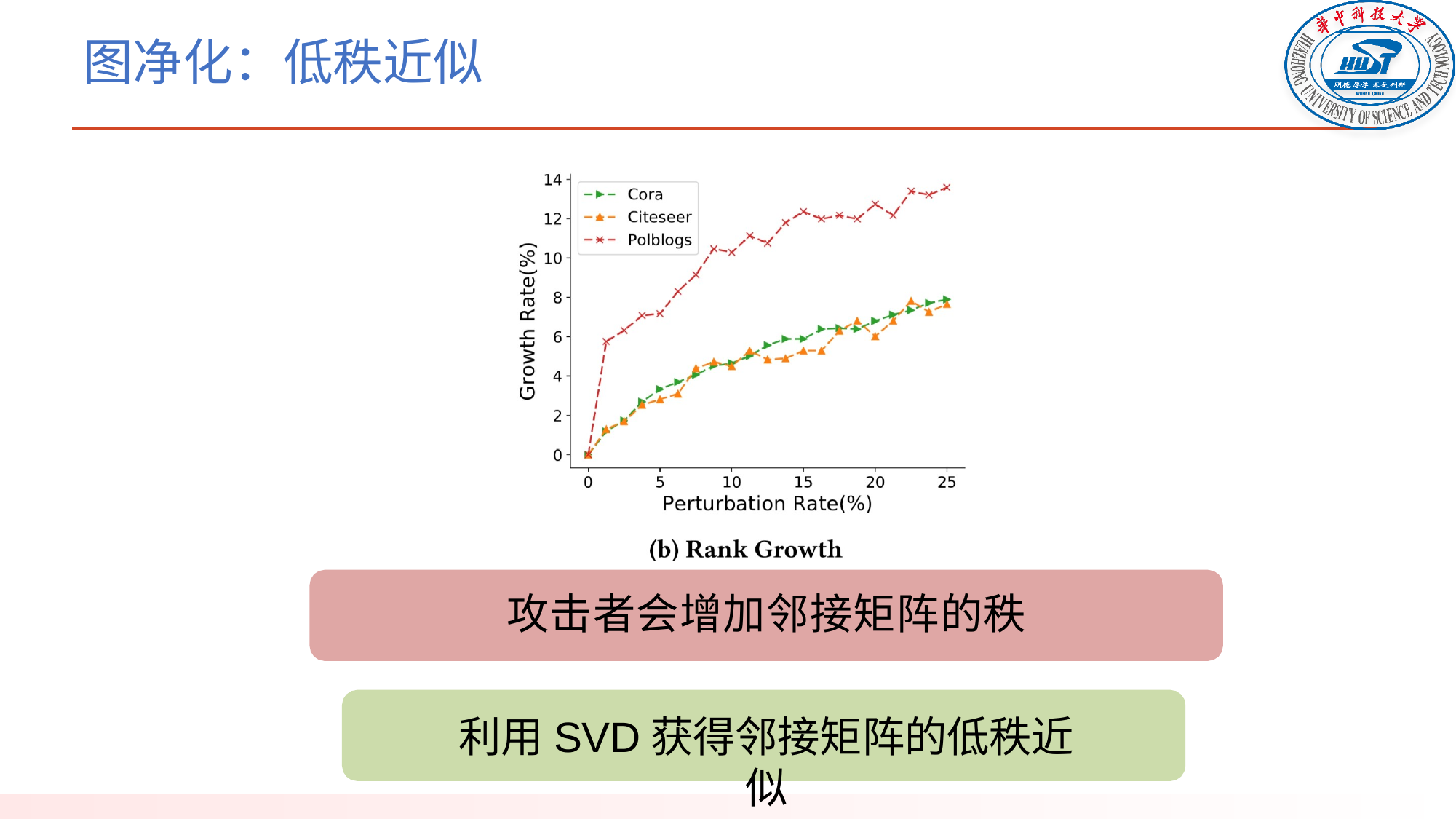

# 图净化：低秩近似

攻击者会增加邻接矩阵的秩

利用SVD获得邻接矩阵的低秩近似